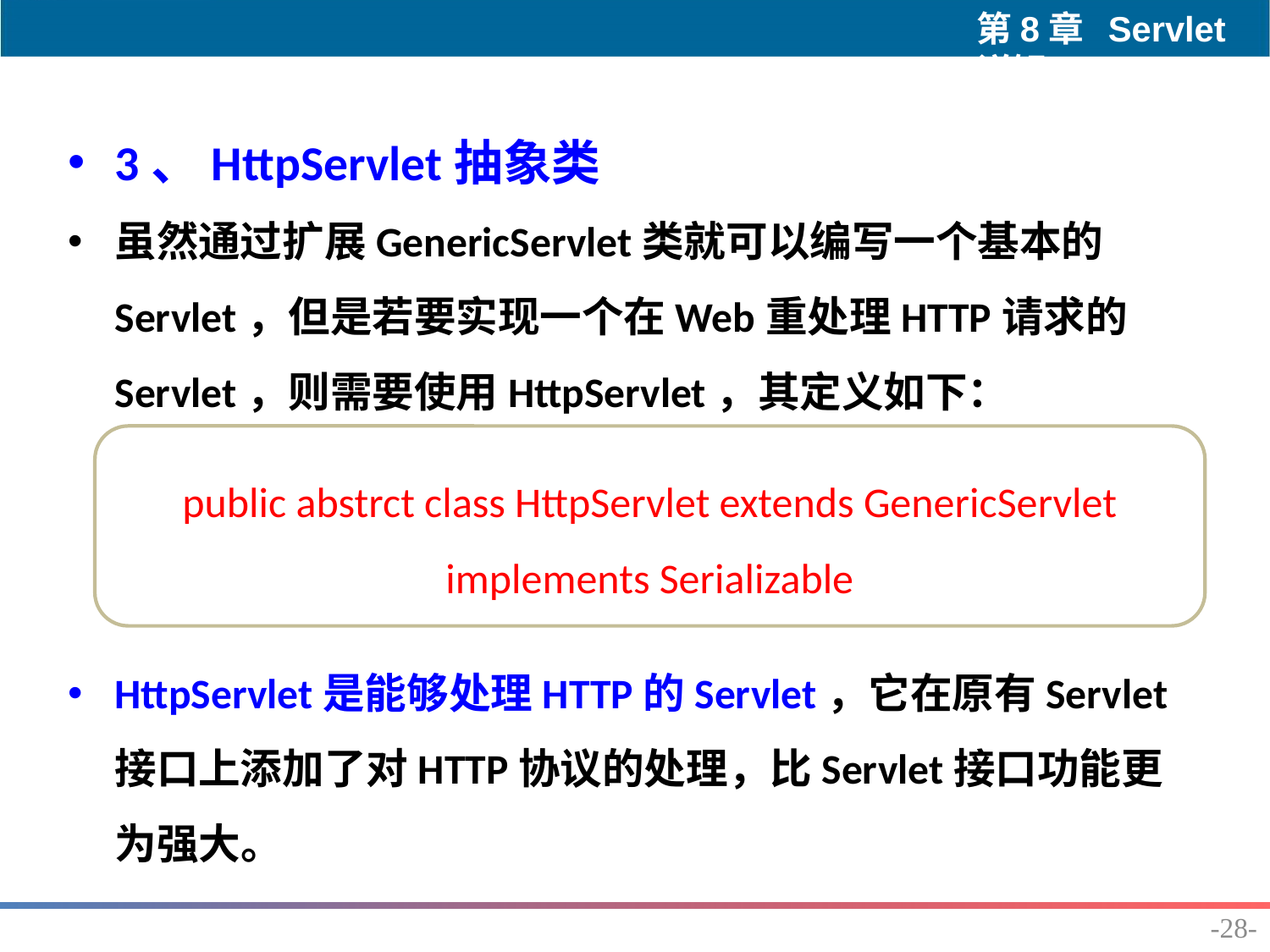

3、HttpServlet抽象类
虽然通过扩展GenericServlet类就可以编写一个基本的Servlet，但是若要实现一个在Web重处理HTTP请求的Servlet，则需要使用HttpServlet，其定义如下：

HttpServlet是能够处理HTTP的Servlet，它在原有Servlet接口上添加了对HTTP协议的处理，比Servlet接口功能更为强大。
public abstrct class HttpServlet extends GenericServlet implements Serializable
-28-